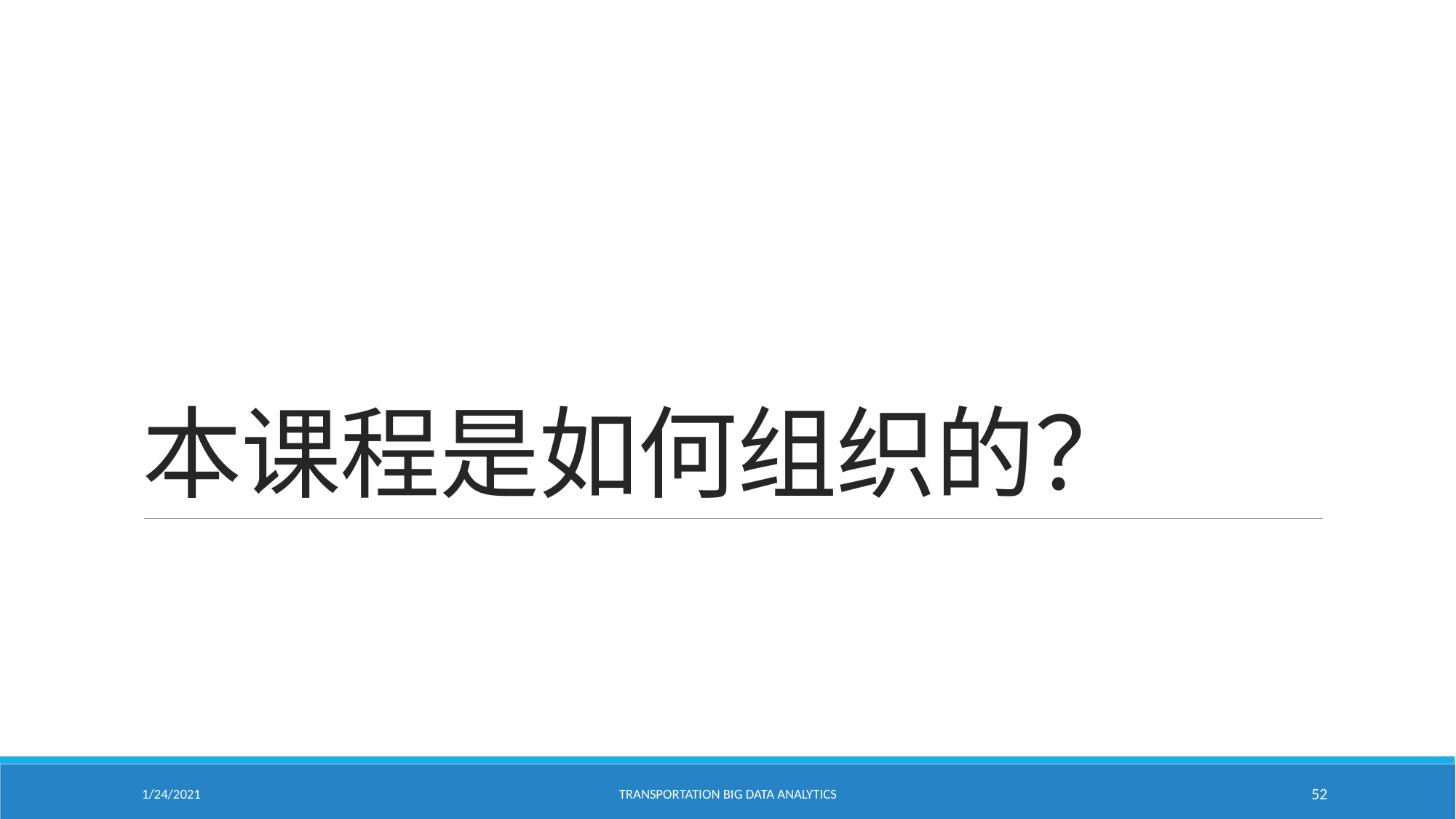

# 本课程是如何组织的？
1/24/2021
Transportation Big Data Analytics
52